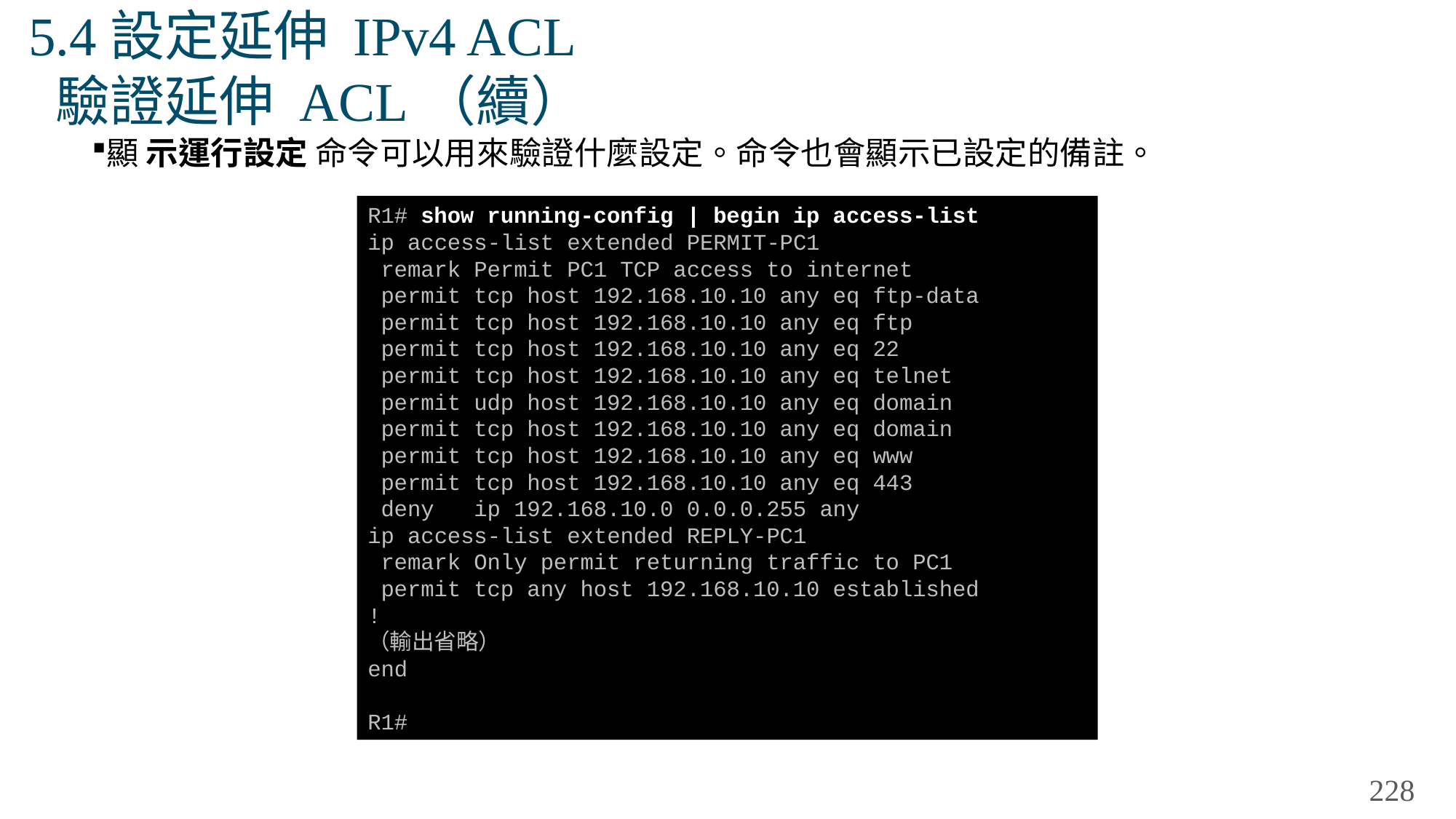

# 5.4設定延伸 IPv4 ACL 驗證延伸 ACL（續）
顯 示運行設定 命令可以用來驗證什麼設定。命令也會顯示已設定的備註。
R1# show running-config | begin ip access-list
ip access-list extended PERMIT-PC1
 remark Permit PC1 TCP access to internet
 permit tcp host 192.168.10.10 any eq ftp-data
 permit tcp host 192.168.10.10 any eq ftp
 permit tcp host 192.168.10.10 any eq 22
 permit tcp host 192.168.10.10 any eq telnet
 permit udp host 192.168.10.10 any eq domain
 permit tcp host 192.168.10.10 any eq domain
 permit tcp host 192.168.10.10 any eq www
 permit tcp host 192.168.10.10 any eq 443
 deny   ip 192.168.10.0 0.0.0.255 any
ip access-list extended REPLY-PC1
 remark Only permit returning traffic to PC1
 permit tcp any host 192.168.10.10 established
!
（輸出省略）
end

R1#
228